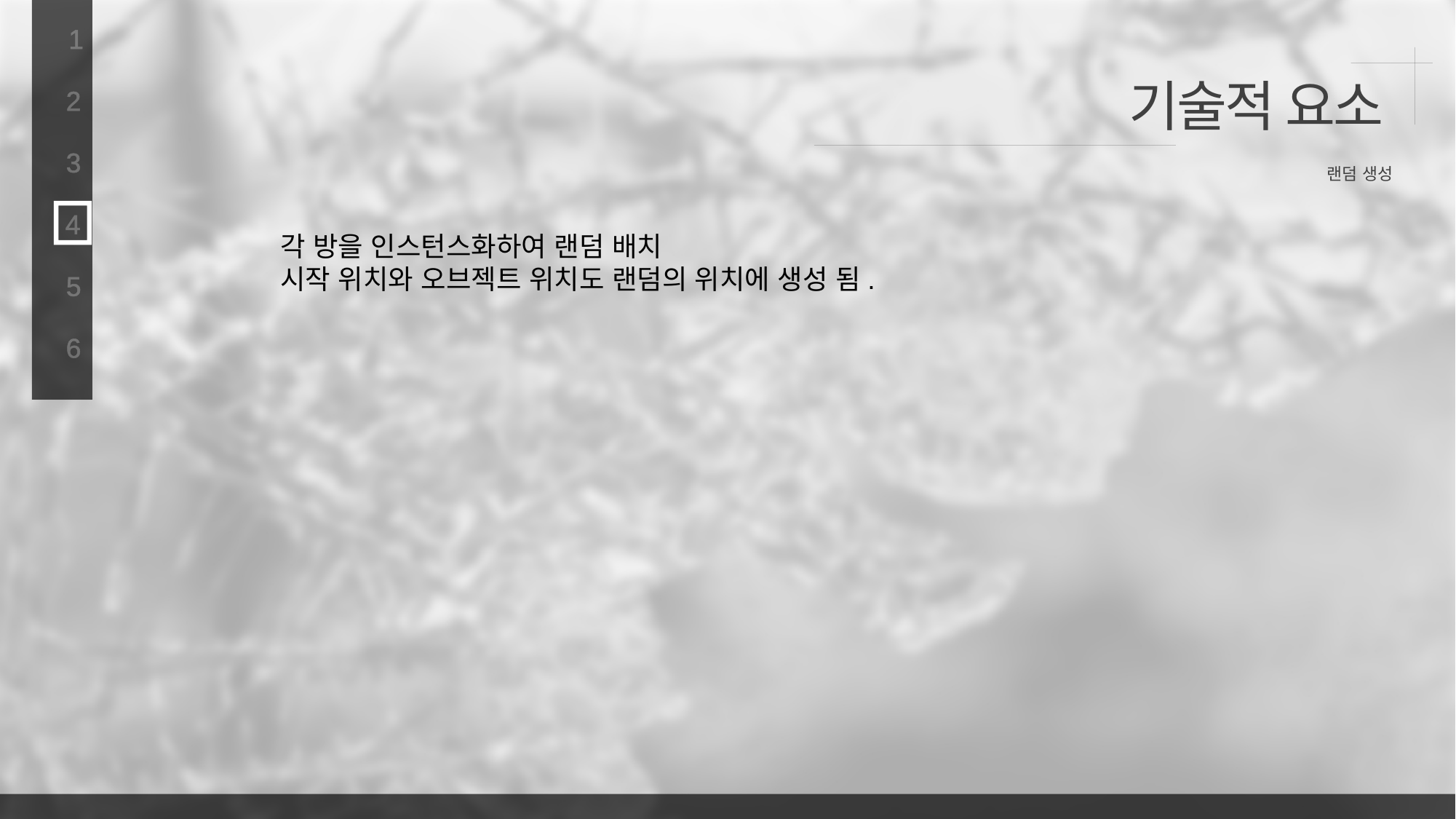

1
기술적 요소
2
3
랜덤 생성

4
각 방을 인스턴스화하여 랜덤 배치
시작 위치와 오브젝트 위치도 랜덤의 위치에 생성 됨.
5
6